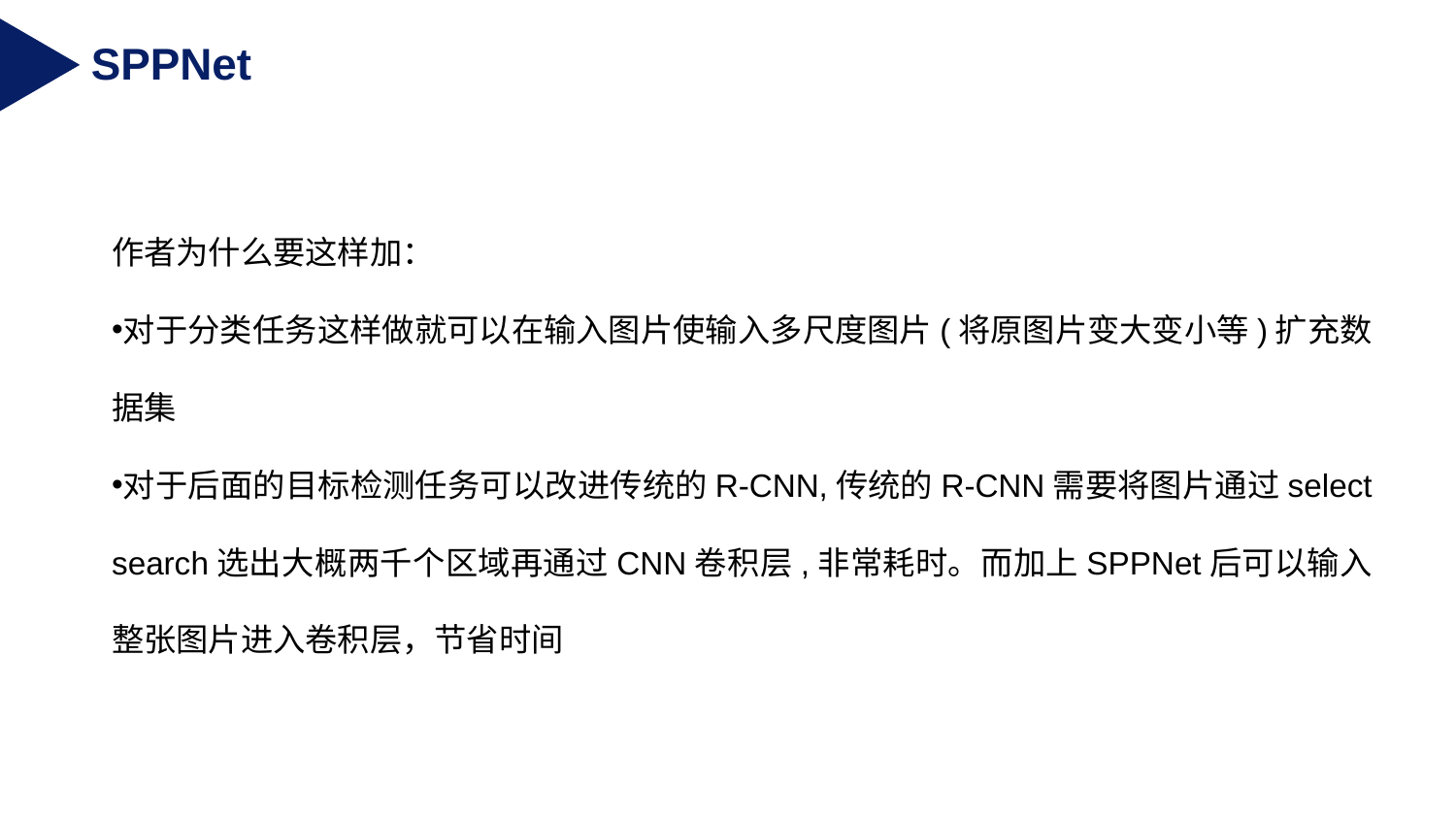

SPPNet
作者为什么要这样加：
对于分类任务这样做就可以在输入图片使输入多尺度图片(将原图片变大变小等)扩充数据集
对于后面的目标检测任务可以改进传统的R-CNN,传统的R-CNN需要将图片通过select search选出大概两千个区域再通过CNN卷积层,非常耗时。而加上SPPNet后可以输入整张图片进入卷积层，节省时间